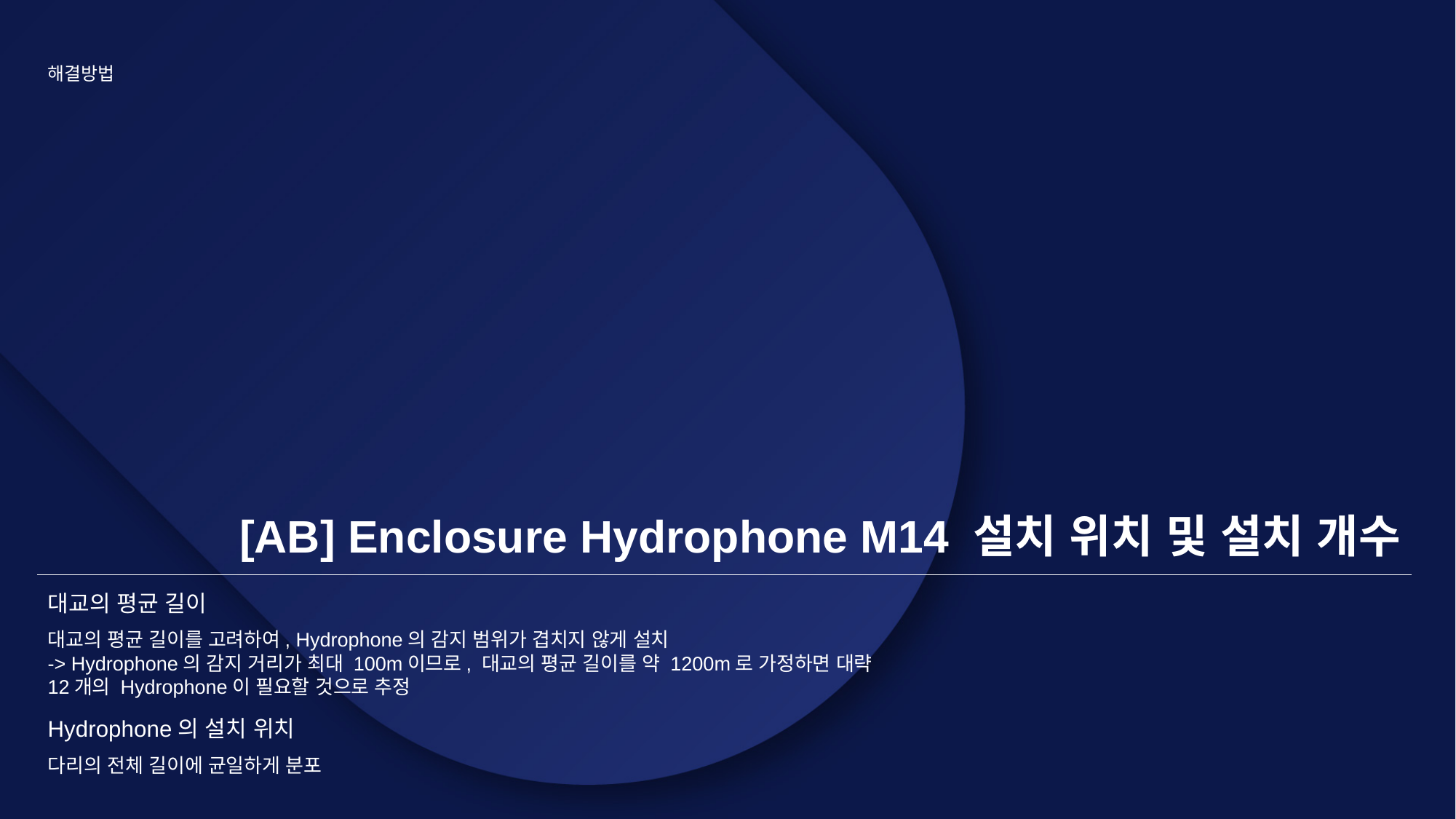

해결방법
[AB] Enclosure Hydrophone M14 설치 위치 및 설치 개수
대교의 평균 길이
대교의 평균 길이를 고려하여, Hydrophone의 감지 범위가 겹치지 않게 설치
-> Hydrophone의 감지 거리가 최대 100m이므로, 대교의 평균 길이를 약 1200m로 가정하면 대략 12개의 Hydrophone이 필요할 것으로 추정
Hydrophone의 설치 위치
다리의 전체 길이에 균일하게 분포